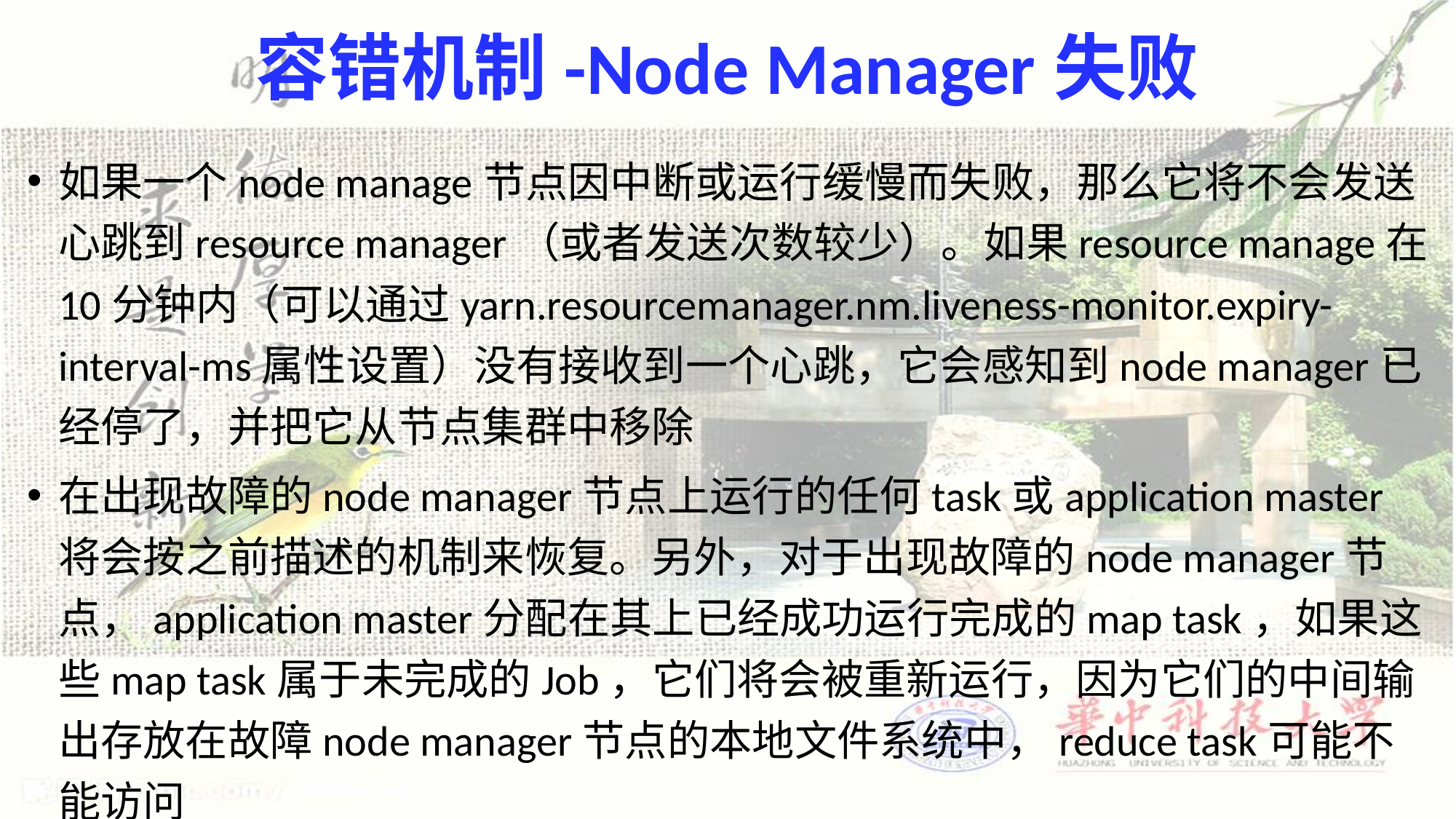

# 容错机制-Node Manager失败
如果一个node manage节点因中断或运行缓慢而失败，那么它将不会发送心跳到resource manager（或者发送次数较少）。如果resource manage在10分钟内（可以通过yarn.resourcemanager.nm.liveness-monitor.expiry-interval-ms属性设置）没有接收到一个心跳，它会感知到node manager已经停了，并把它从节点集群中移除
在出现故障的node manager节点上运行的任何task或application master将会按之前描述的机制来恢复。另外，对于出现故障的node manager节点，application master分配在其上已经成功运行完成的map task，如果这些map task属于未完成的Job，它们将会被重新运行，因为它们的中间输出存放在故障node manager节点的本地文件系统中，reduce task可能不能访问